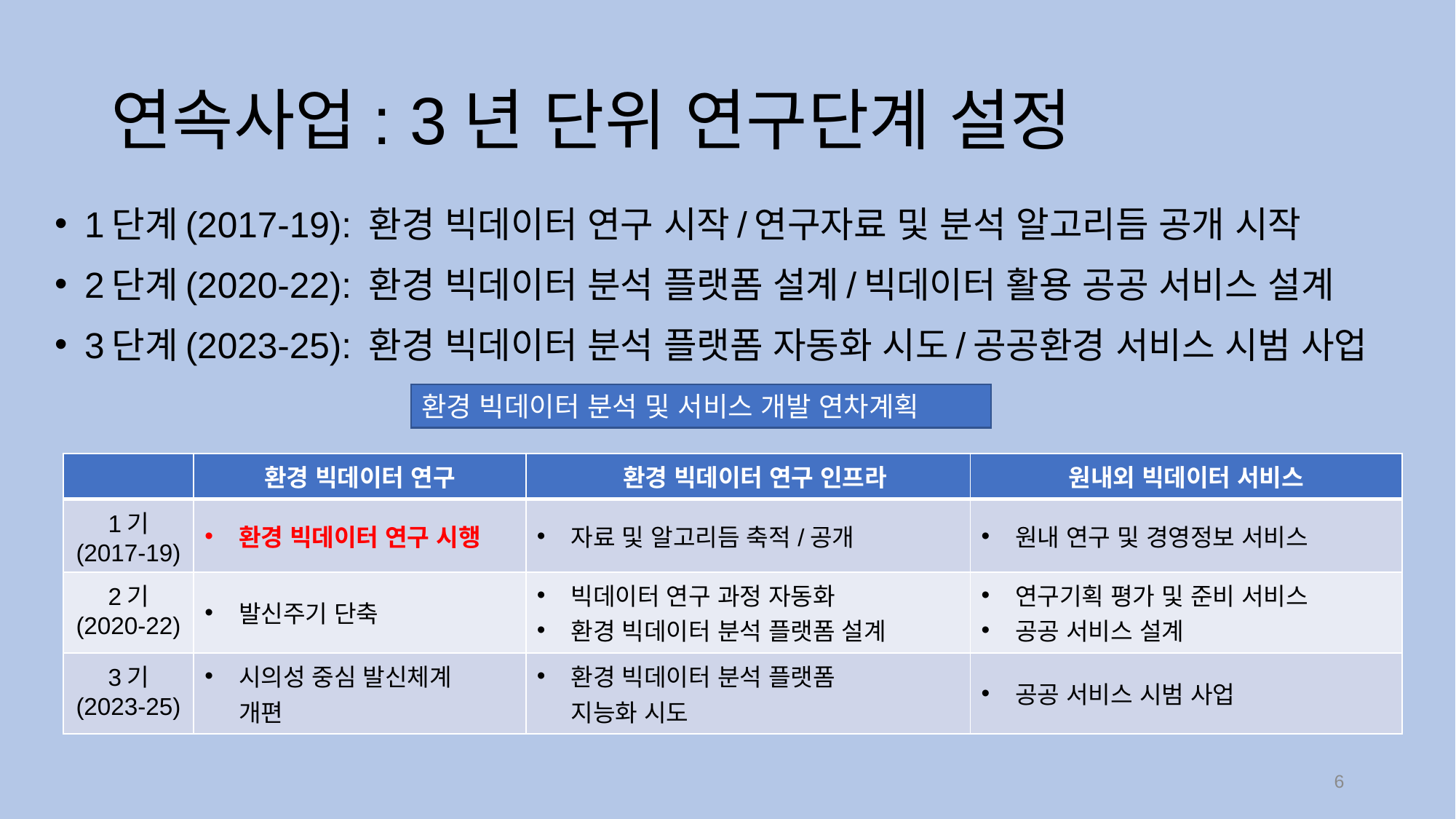

# 연속사업: 3년 단위 연구단계 설정
1단계(2017-19): 환경 빅데이터 연구 시작/연구자료 및 분석 알고리듬 공개 시작
2단계(2020-22): 환경 빅데이터 분석 플랫폼 설계/빅데이터 활용 공공 서비스 설계
3단계(2023-25): 환경 빅데이터 분석 플랫폼 자동화 시도/공공환경 서비스 시범 사업
환경 빅데이터 분석 및 서비스 개발 연차계획
|  | 환경 빅데이터 연구 | 환경 빅데이터 연구 인프라 | 원내외 빅데이터 서비스 |
| --- | --- | --- | --- |
| 1기 (2017-19) | 환경 빅데이터 연구 시행 | 자료 및 알고리듬 축적/공개 | 원내 연구 및 경영정보 서비스 |
| 2기 (2020-22) | 발신주기 단축 | 빅데이터 연구 과정 자동화 환경 빅데이터 분석 플랫폼 설계 | 연구기획 평가 및 준비 서비스 공공 서비스 설계 |
| 3기 (2023-25) | 시의성 중심 발신체계 개편 | 환경 빅데이터 분석 플랫폼 지능화 시도 | 공공 서비스 시범 사업 |
6